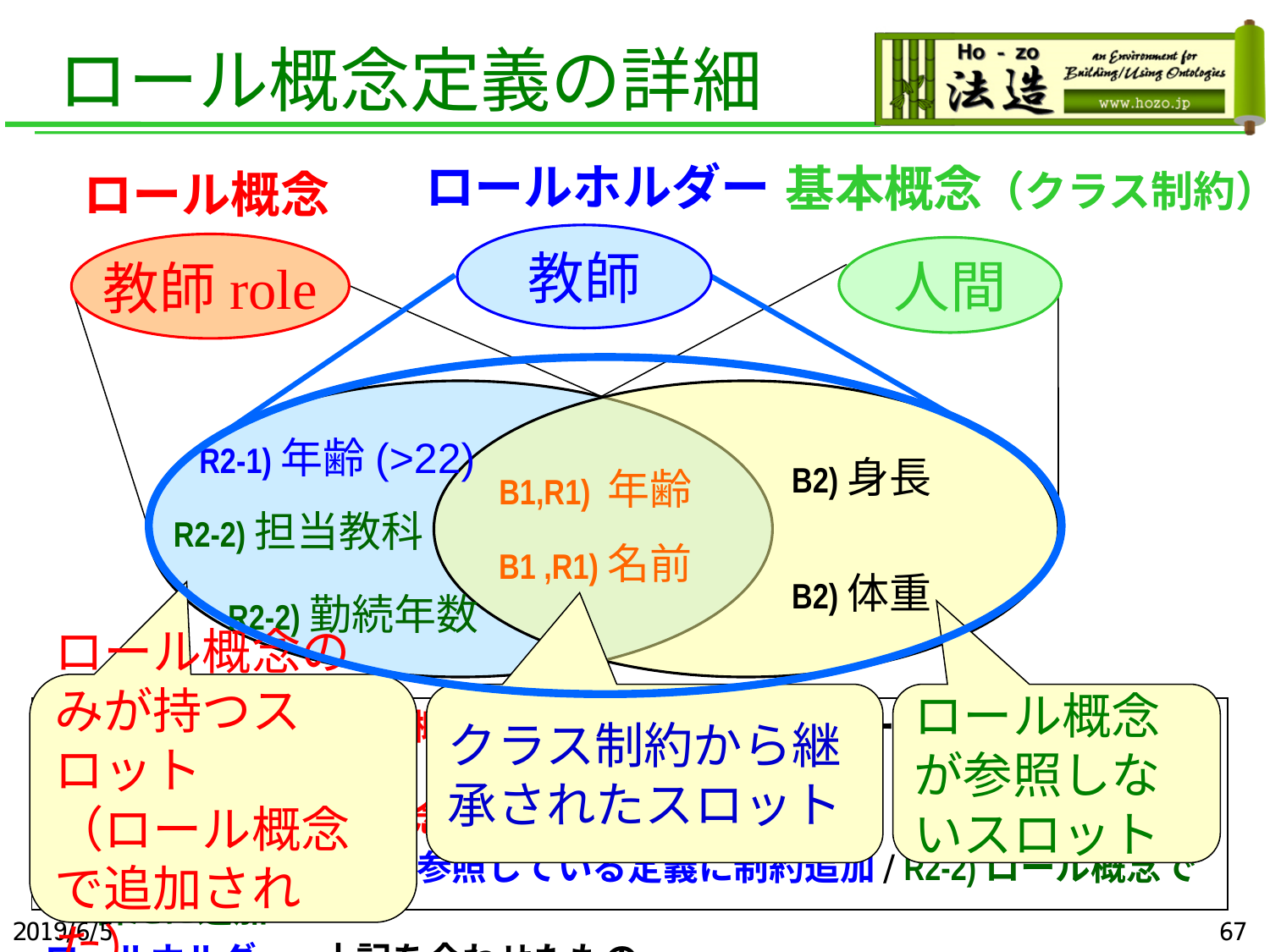

# ロール概念定義の詳細
ロールホルダー
基本概念（クラス制約）
ロール概念
教師
教師role
人間

R2-1)年齢(>22)
B2)身長
　B1,R1) 年齢
R2-2)担当教科
B1 ,R1)名前
B2)体重
R2-2)勤続年数
ロール概念のみが持つスロット
（ロール概念で追加された）
クラス制約から継承されたスロット
ロール概念が参照しないスロット
基本概念　:B1)ロール概念から参照される/ B2)ロール概念から参照されない
ロール概念:R1)基本概念の定義を参照
　　　　　　　　R2-1)参照している定義に制約追加/R2-2)ロール概念で新たに追加
ロールホルダー:上記を合わせたもの
2019/6/5
67